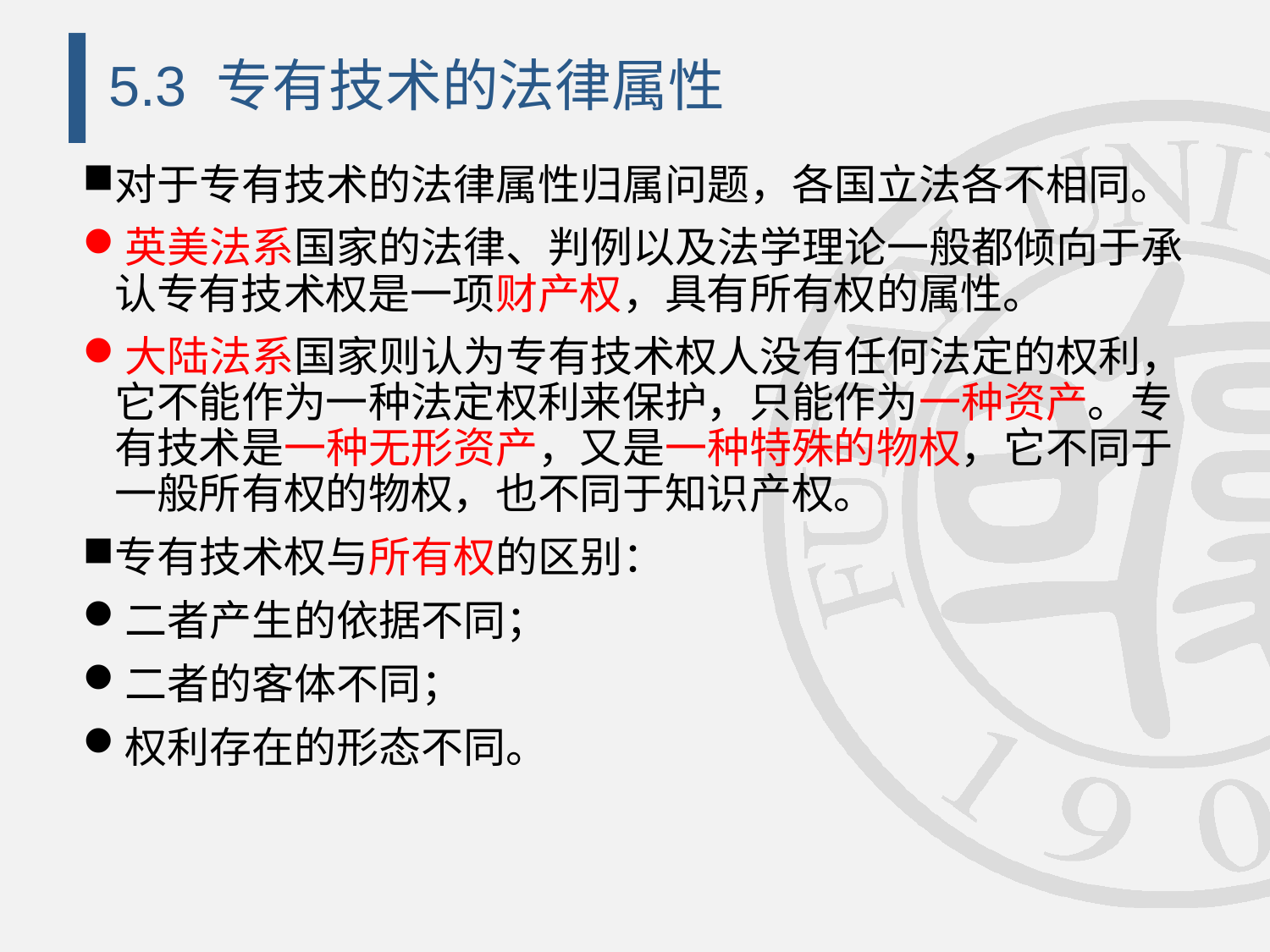

# 5.3 专有技术的法律属性
对于专有技术的法律属性归属问题，各国立法各不相同。
英美法系国家的法律、判例以及法学理论一般都倾向于承认专有技术权是一项财产权，具有所有权的属性。
大陆法系国家则认为专有技术权人没有任何法定的权利，它不能作为一种法定权利来保护，只能作为一种资产。专有技术是一种无形资产，又是一种特殊的物权，它不同于一般所有权的物权，也不同于知识产权。
专有技术权与所有权的区别：
二者产生的依据不同；
二者的客体不同；
权利存在的形态不同。